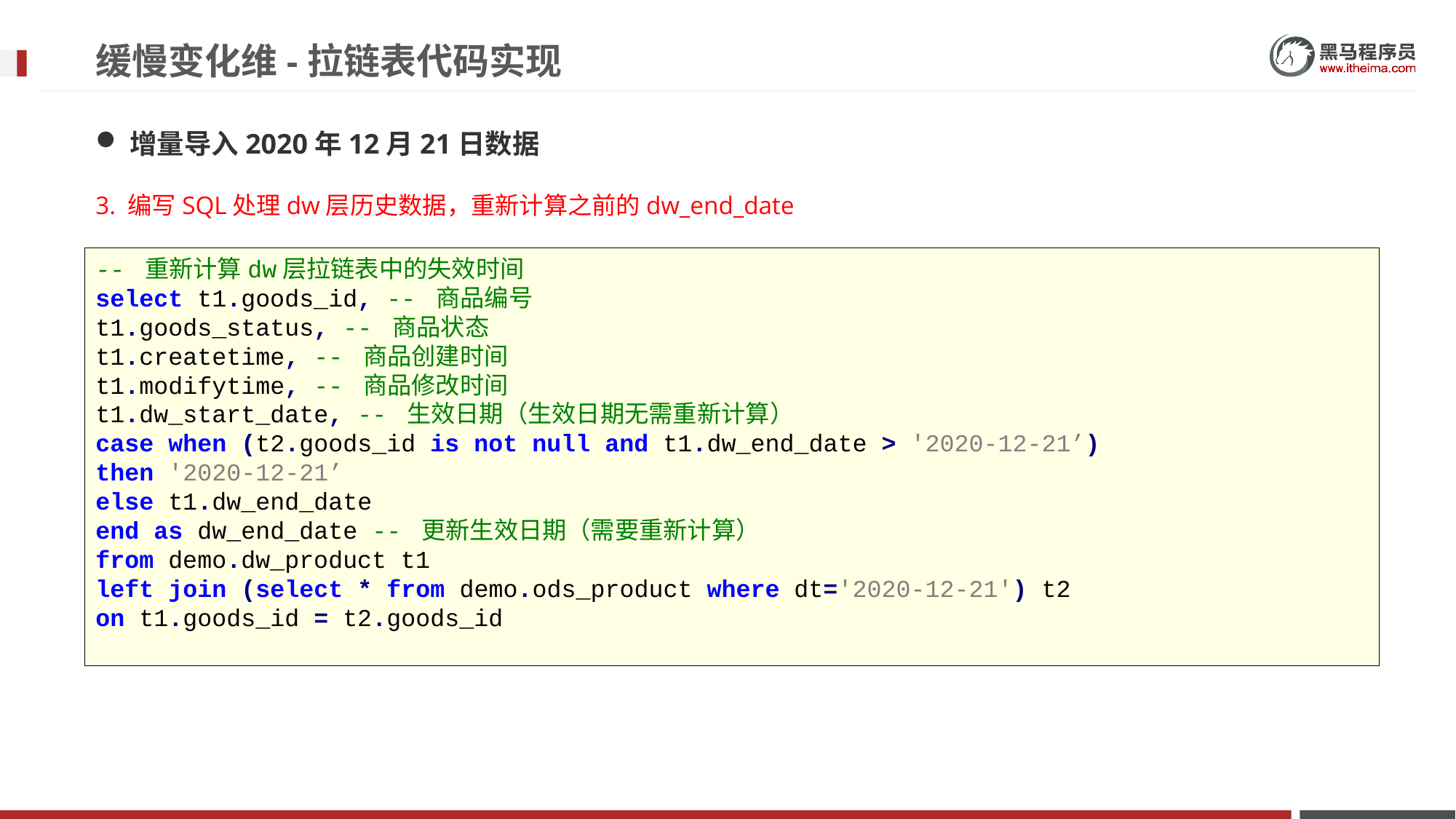

# 缓慢变化维-拉链表代码实现
增量导入2020年12月21日数据

3. 编写SQL处理dw层历史数据，重新计算之前的dw_end_date
-- 重新计算dw层拉链表中的失效时间
select t1.goods_id, -- 商品编号
t1.goods_status, -- 商品状态
t1.createtime, -- 商品创建时间
t1.modifytime, -- 商品修改时间
t1.dw_start_date, -- 生效日期（生效日期无需重新计算）
case when (t2.goods_id is not null and t1.dw_end_date > '2020-12-21’)
then '2020-12-21’
else t1.dw_end_date
end as dw_end_date -- 更新生效日期（需要重新计算）
from demo.dw_product t1
left join (select * from demo.ods_product where dt='2020-12-21') t2
on t1.goods_id = t2.goods_id